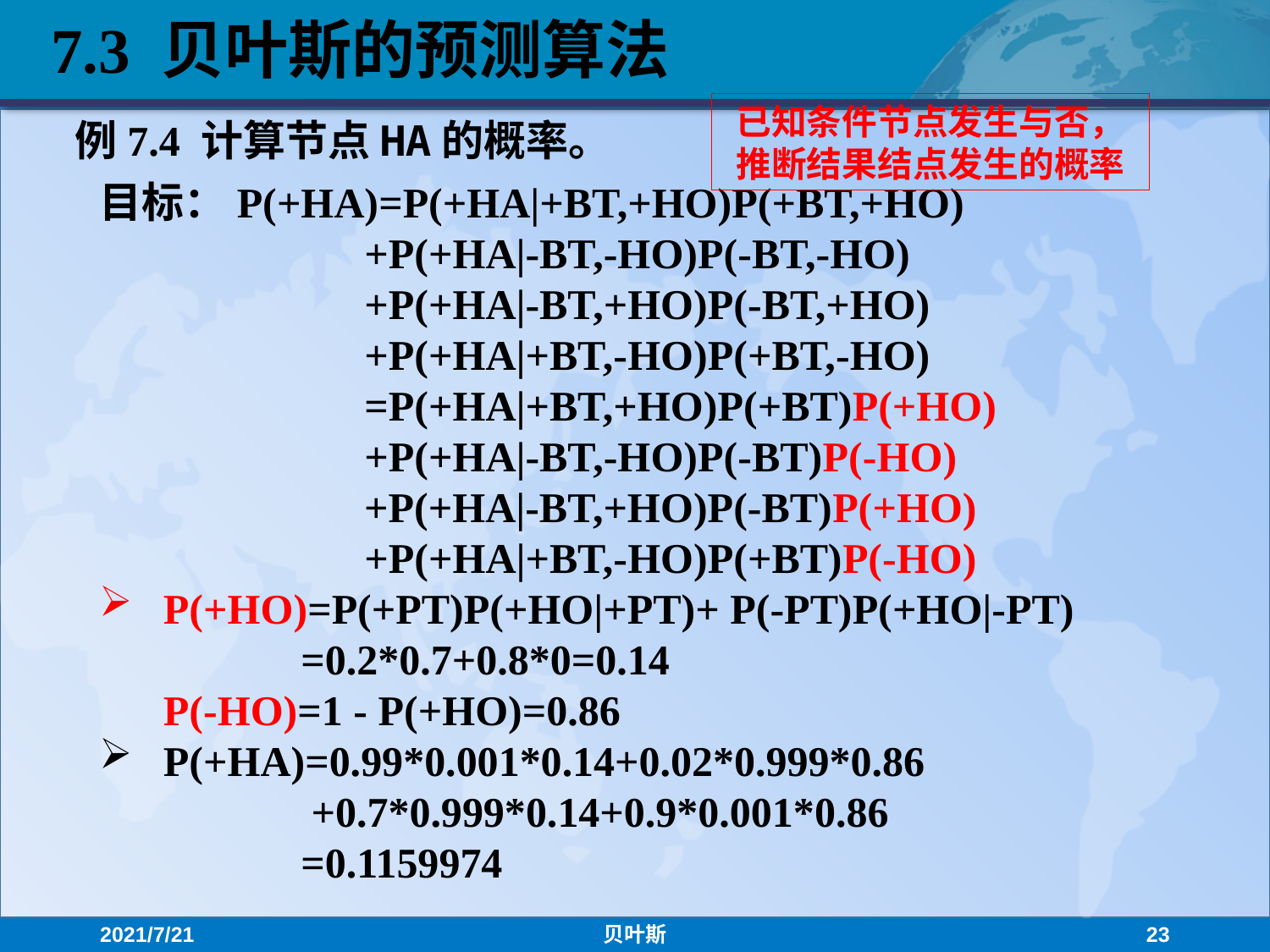

7.3 贝叶斯的预测算法
已知条件节点发生与否，推断结果结点发生的概率
例7.4 计算节点HA的概率。
目标：P(+HA)=P(+HA|+BT,+HO)P(+BT,+HO)
                         +P(+HA|-BT,-HO)P(-BT,-HO)
                         +P(+HA|-BT,+HO)P(-BT,+HO)
                         +P(+HA|+BT,-HO)P(+BT,-HO)
                         =P(+HA|+BT,+HO)P(+BT)P(+HO)
                         +P(+HA|-BT,-HO)P(-BT)P(-HO)
                         +P(+HA|-BT,+HO)P(-BT)P(+HO)
                         +P(+HA|+BT,-HO)P(+BT)P(-HO)
P(+HO)=P(+PT)P(+HO|+PT)+ P(-PT)P(+HO|-PT)
                   =0.2*0.7+0.8*0=0.14
      P(-HO)=1 - P(+HO)=0.86
P(+HA)=0.99*0.001*0.14+0.02*0.999*0.86
                    +0.7*0.999*0.14+0.9*0.001*0.86
                   =0.1159974
2021/7/21
贝叶斯
23